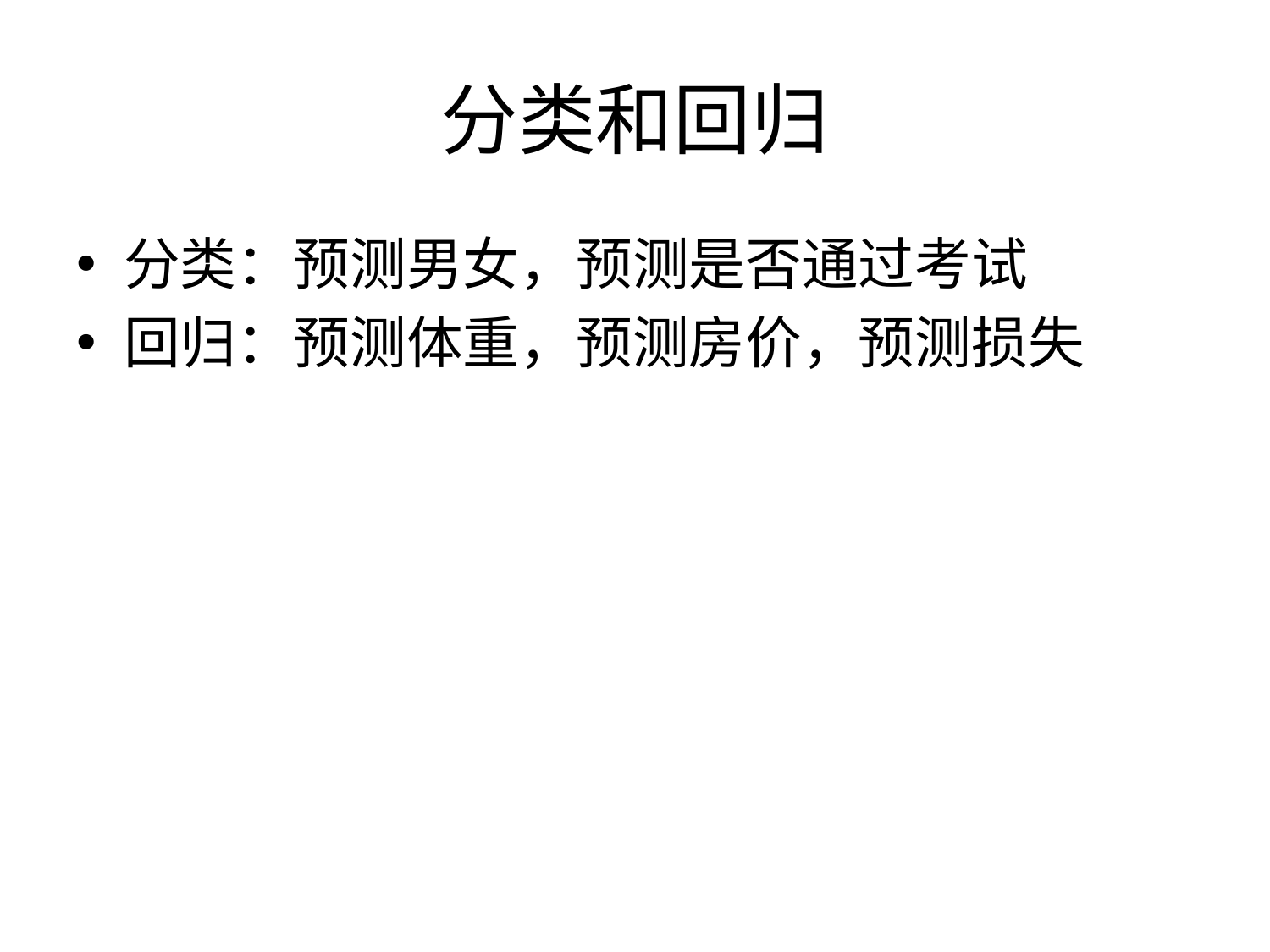

# 分类和回归
分类：预测男女，预测是否通过考试
回归：预测体重，预测房价，预测损失